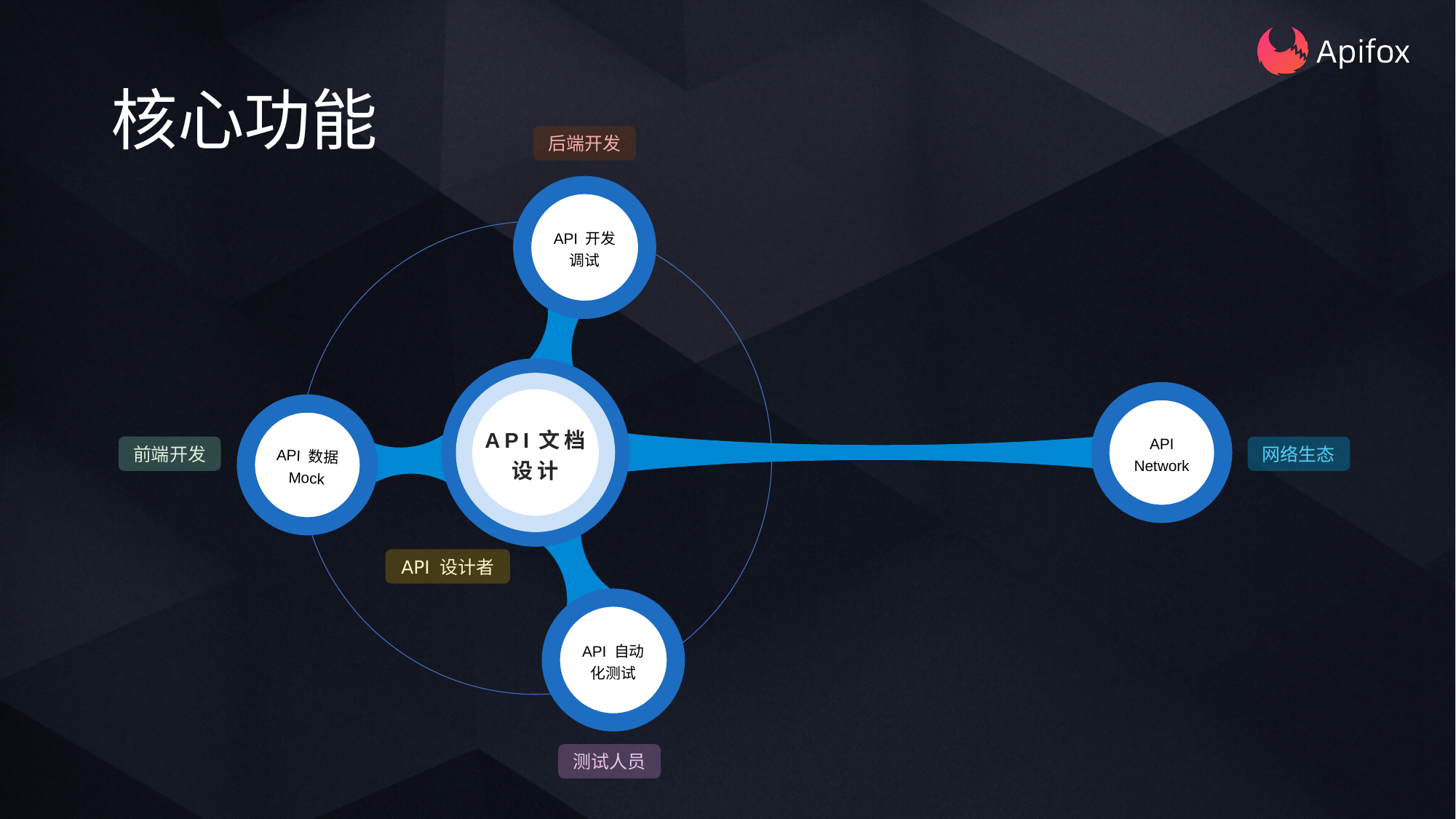

# 核心功能
后端开发
API 开发调试

API Network
API 数据
Mock
API文档
设计

前端开发
网络生态

API 设计者
API 自动化测试
测试人员